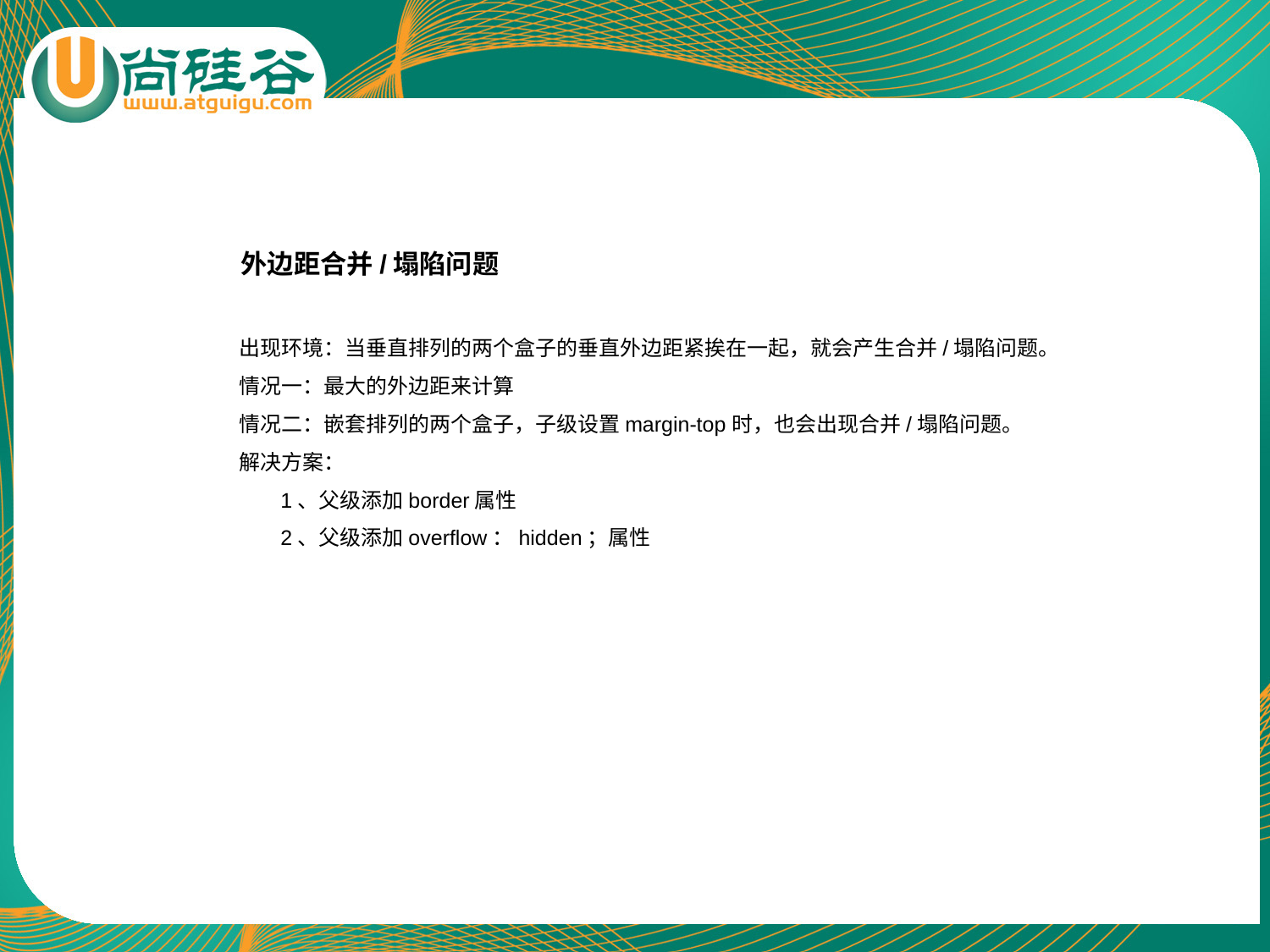

外边距合并/塌陷问题
出现环境：当垂直排列的两个盒子的垂直外边距紧挨在一起，就会产生合并/塌陷问题。
情况一：最大的外边距来计算
情况二：嵌套排列的两个盒子，子级设置margin-top时，也会出现合并/塌陷问题。
解决方案：
       1、父级添加border属性
       2、父级添加overflow：hidden；属性